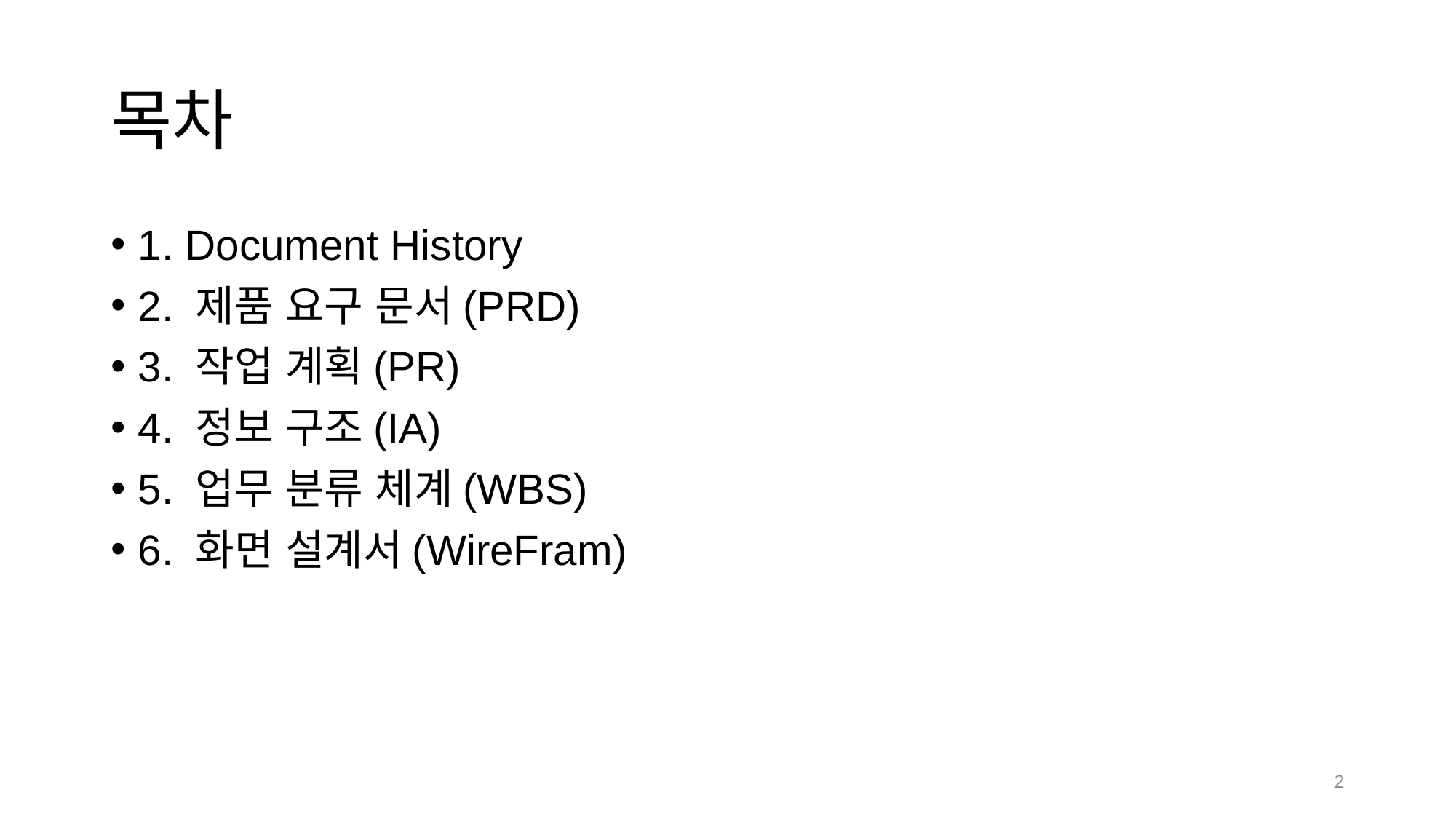

# 목차
1. Document History
2. 제품 요구 문서(PRD)
3. 작업 계획(PR)
4. 정보 구조(IA)
5. 업무 분류 체계(WBS)
6. 화면 설계서(WireFram)
2